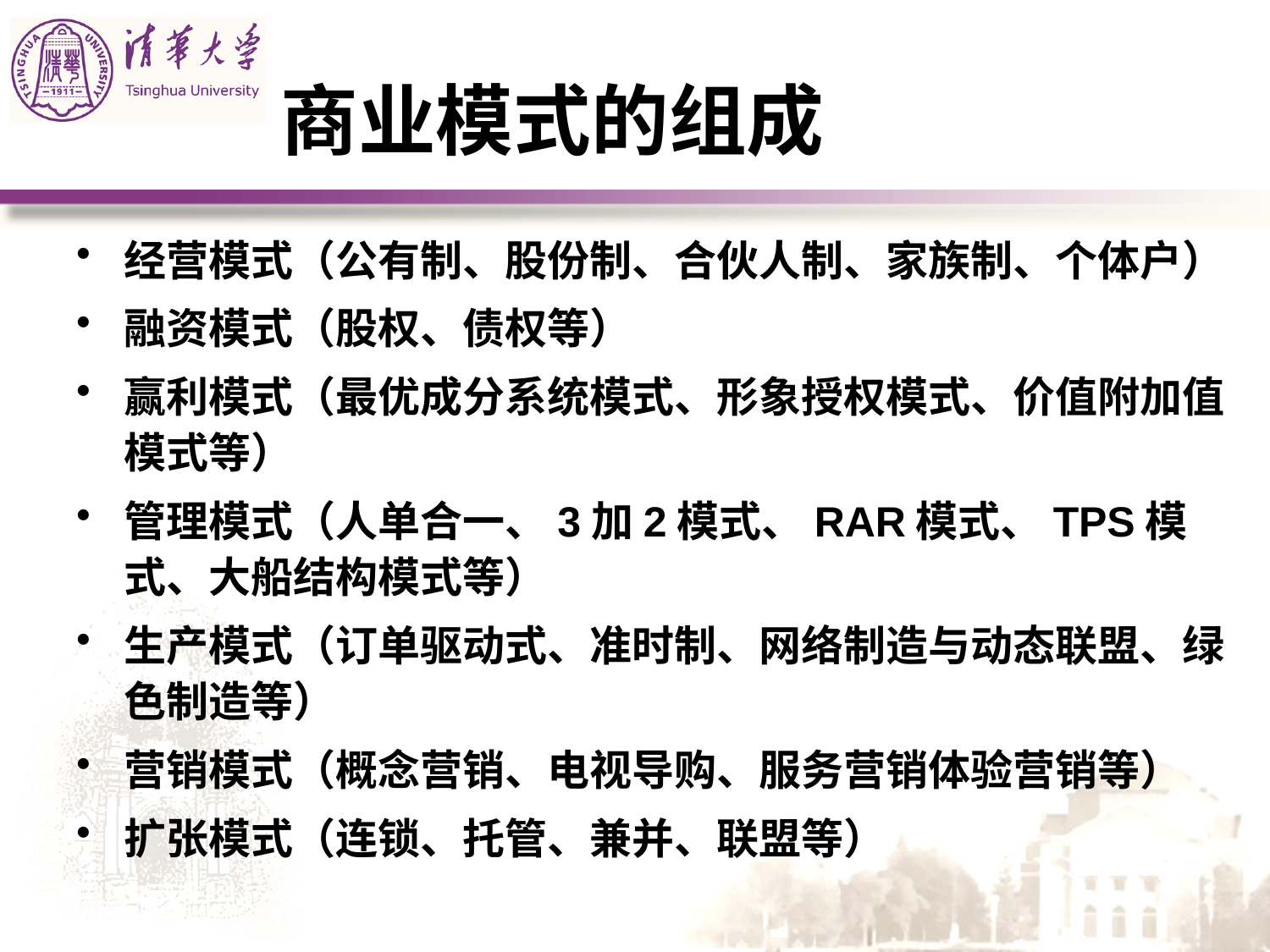

# 商业模式的组成
经营模式（公有制、股份制、合伙人制、家族制、个体户）
融资模式（股权、债权等）
赢利模式（最优成分系统模式、形象授权模式、价值附加值模式等）
管理模式（人单合一、3加2模式、RAR模式、TPS模式、大船结构模式等）
生产模式（订单驱动式、准时制、网络制造与动态联盟、绿色制造等）
营销模式（概念营销、电视导购、服务营销体验营销等）
扩张模式（连锁、托管、兼并、联盟等）